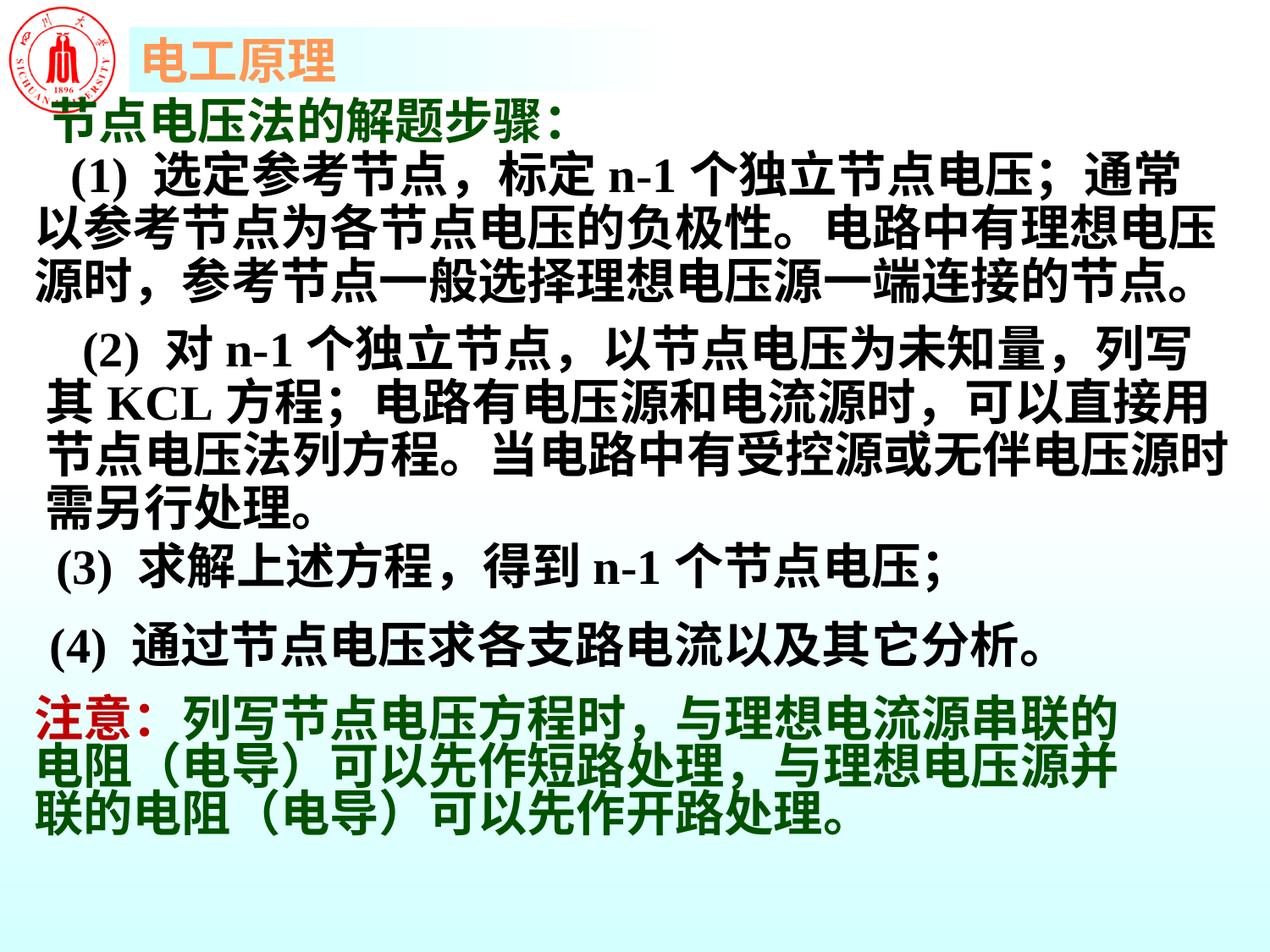

节点电压法的解题步骤：
(1) 选定参考节点，标定n-1个独立节点电压；通常以参考节点为各节点电压的负极性。电路中有理想电压源时，参考节点一般选择理想电压源一端连接的节点。
(2) 对n-1个独立节点，以节点电压为未知量，列写其KCL方程；电路有电压源和电流源时，可以直接用节点电压法列方程。当电路中有受控源或无伴电压源时需另行处理。
(3) 求解上述方程，得到n-1个节点电压；
(4) 通过节点电压求各支路电流以及其它分析。
注意：列写节点电压方程时，与理想电流源串联的电阻（电导）可以先作短路处理，与理想电压源并联的电阻（电导）可以先作开路处理。

46